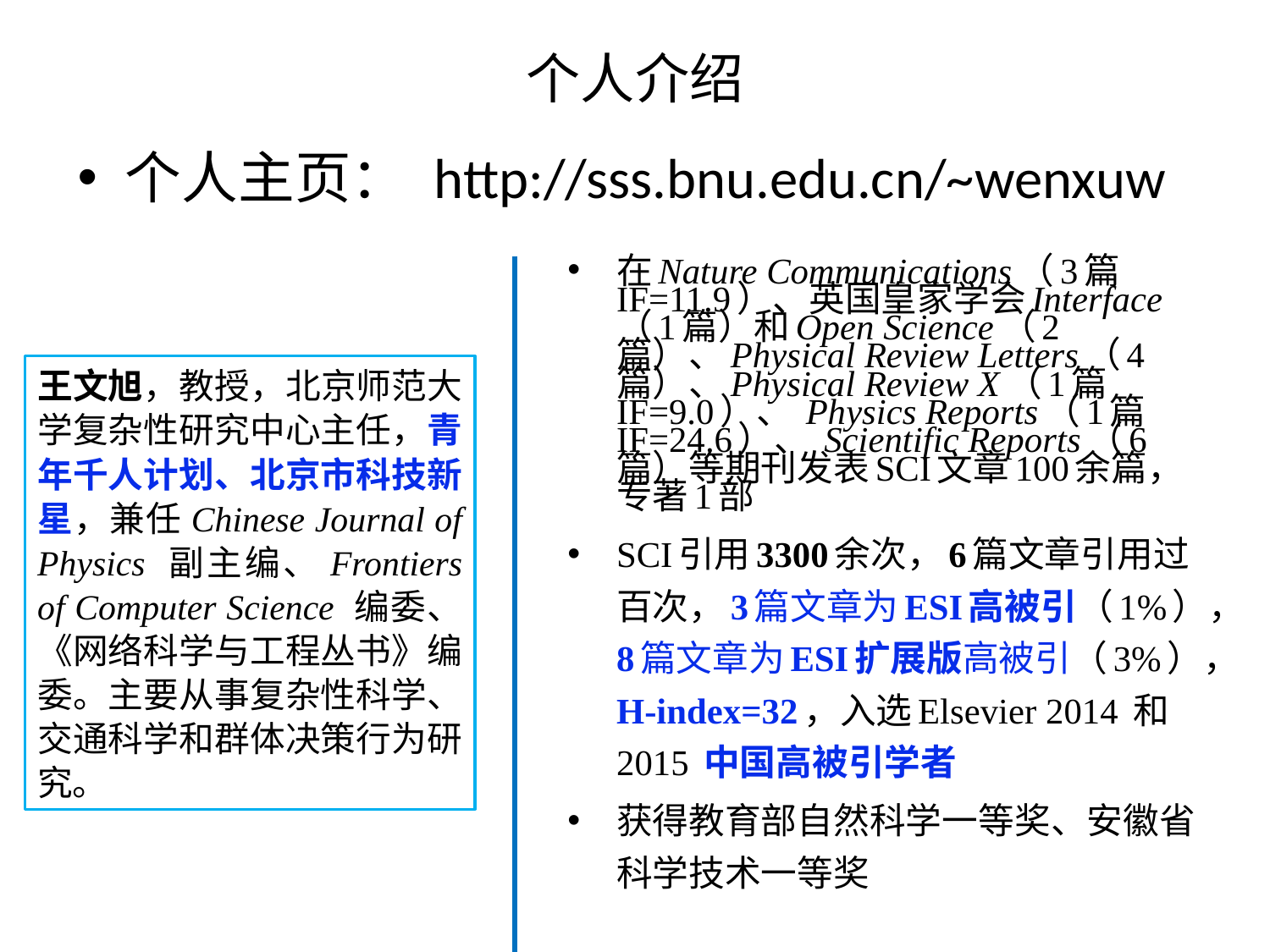

# 个人介绍
个人主页： http://sss.bnu.edu.cn/~wenxuw
在Nature Communications（3篇 IF=11.9）、英国皇家学会Interface（1篇）和Open Science（2篇）、Physical Review Letters（4篇）、Physical Review X（1篇IF=9.0）、 Physics Reports（1篇 IF=24.6）、 Scientific Reports（6篇）等期刊发表SCI文章100余篇，专著1部
SCI引用3300余次，6篇文章引用过百次，3篇文章为ESI高被引（1%），8篇文章为ESI扩展版高被引（3%），H-index=32，入选Elsevier 2014 和2015 中国高被引学者
获得教育部自然科学一等奖、安徽省科学技术一等奖
王文旭，教授，北京师范大学复杂性研究中心主任，青年千人计划、北京市科技新星，兼任Chinese Journal of Physics 副主编、Frontiers of Computer Science 编委、《网络科学与工程丛书》编委。主要从事复杂性科学、交通科学和群体决策行为研究。